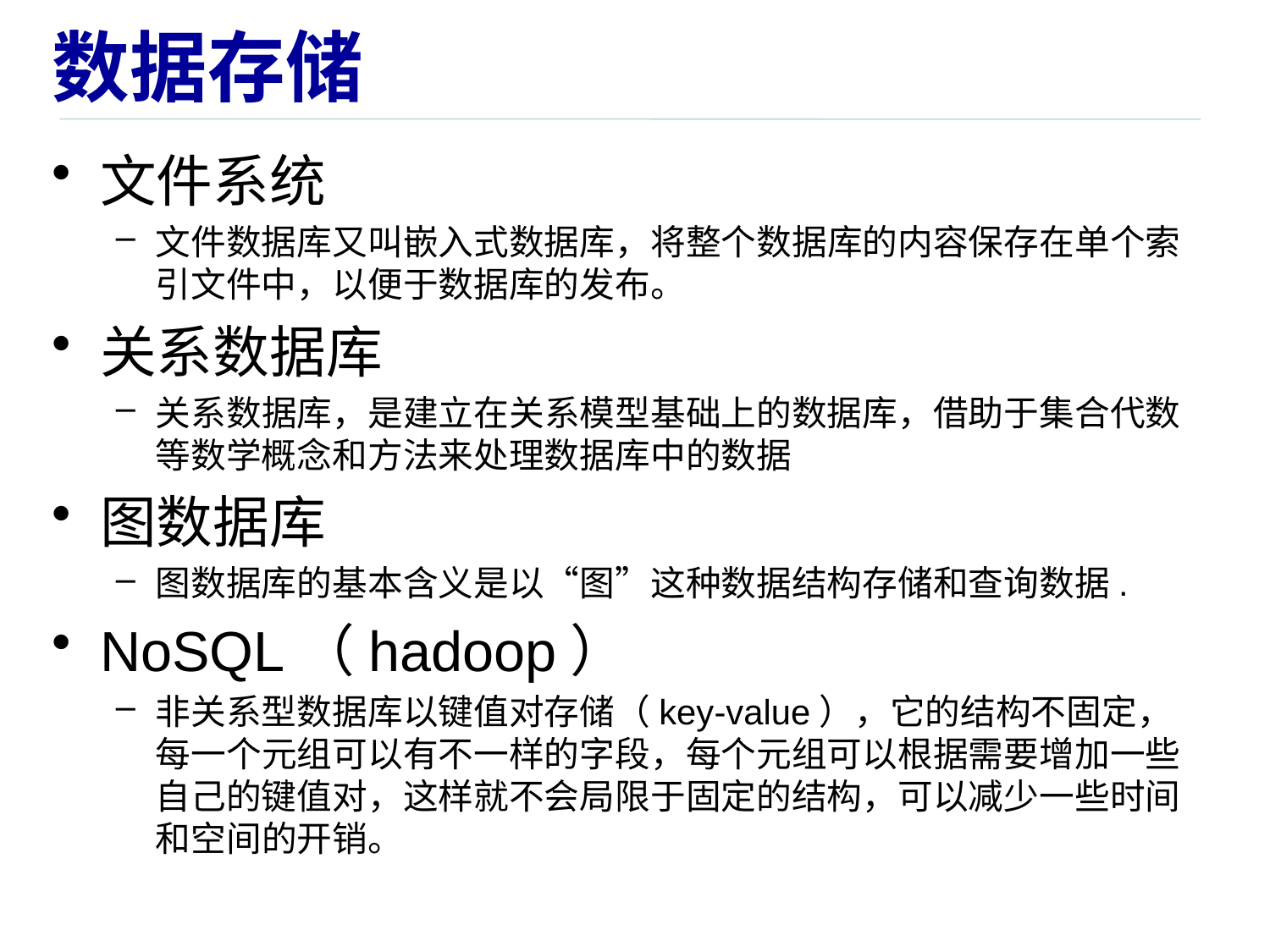

# 数据存储
文件系统
文件数据库又叫嵌入式数据库，将整个数据库的内容保存在单个索引文件中，以便于数据库的发布。
关系数据库
关系数据库，是建立在关系模型基础上的数据库，借助于集合代数等数学概念和方法来处理数据库中的数据
图数据库
图数据库的基本含义是以“图”这种数据结构存储和查询数据.
NoSQL（hadoop）
非关系型数据库以键值对存储（key-value），它的结构不固定，每一个元组可以有不一样的字段，每个元组可以根据需要增加一些自己的键值对，这样就不会局限于固定的结构，可以减少一些时间和空间的开销。